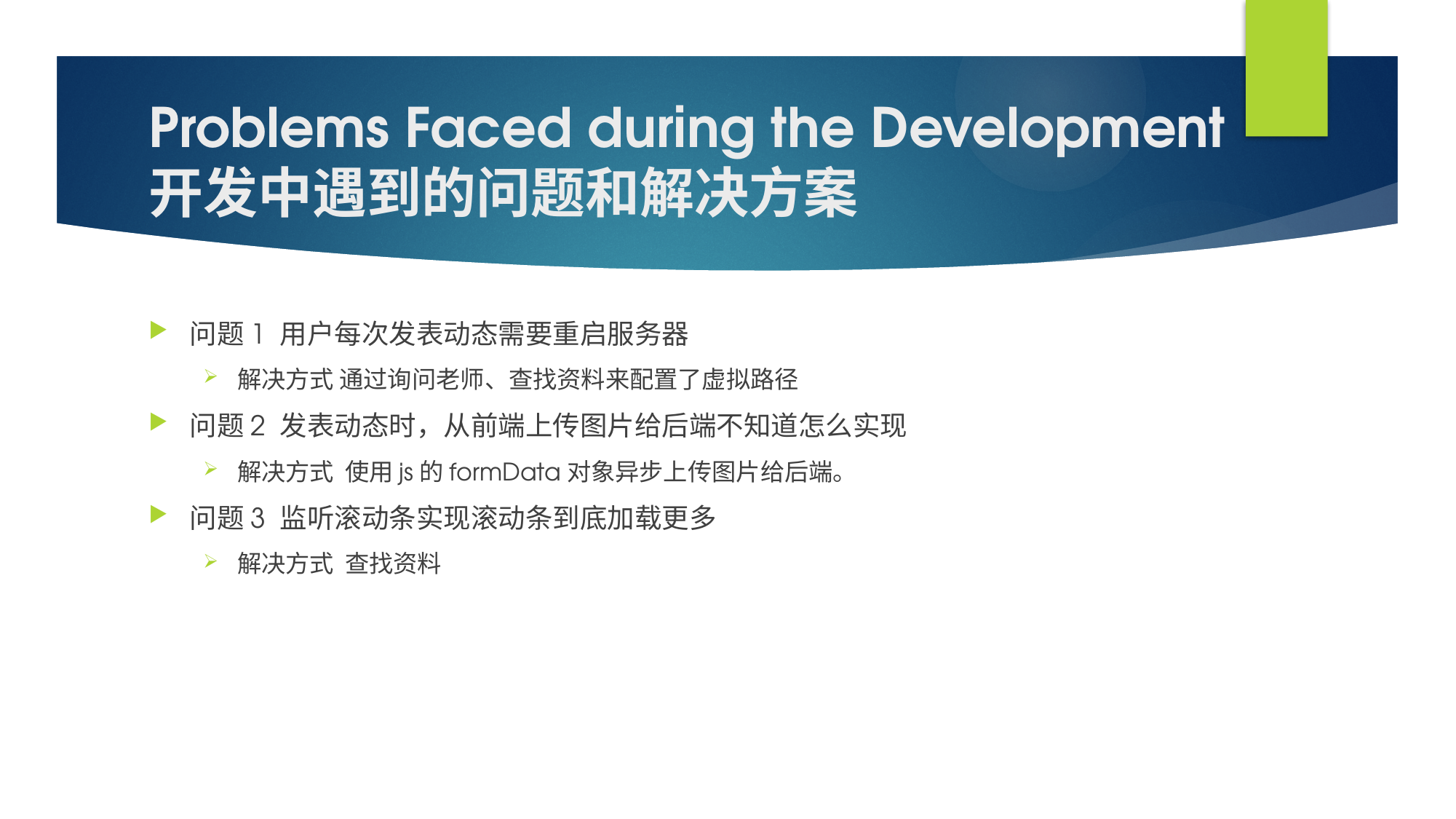

# Problems Faced during the Development 开发中遇到的问题和解决方案
问题1 用户每次发表动态需要重启服务器
解决方式 通过询问老师、查找资料来配置了虚拟路径
问题2 发表动态时，从前端上传图片给后端不知道怎么实现
解决方式  使用js的formData对象异步上传图片给后端。
问题3 监听滚动条实现滚动条到底加载更多
解决方式  查找资料